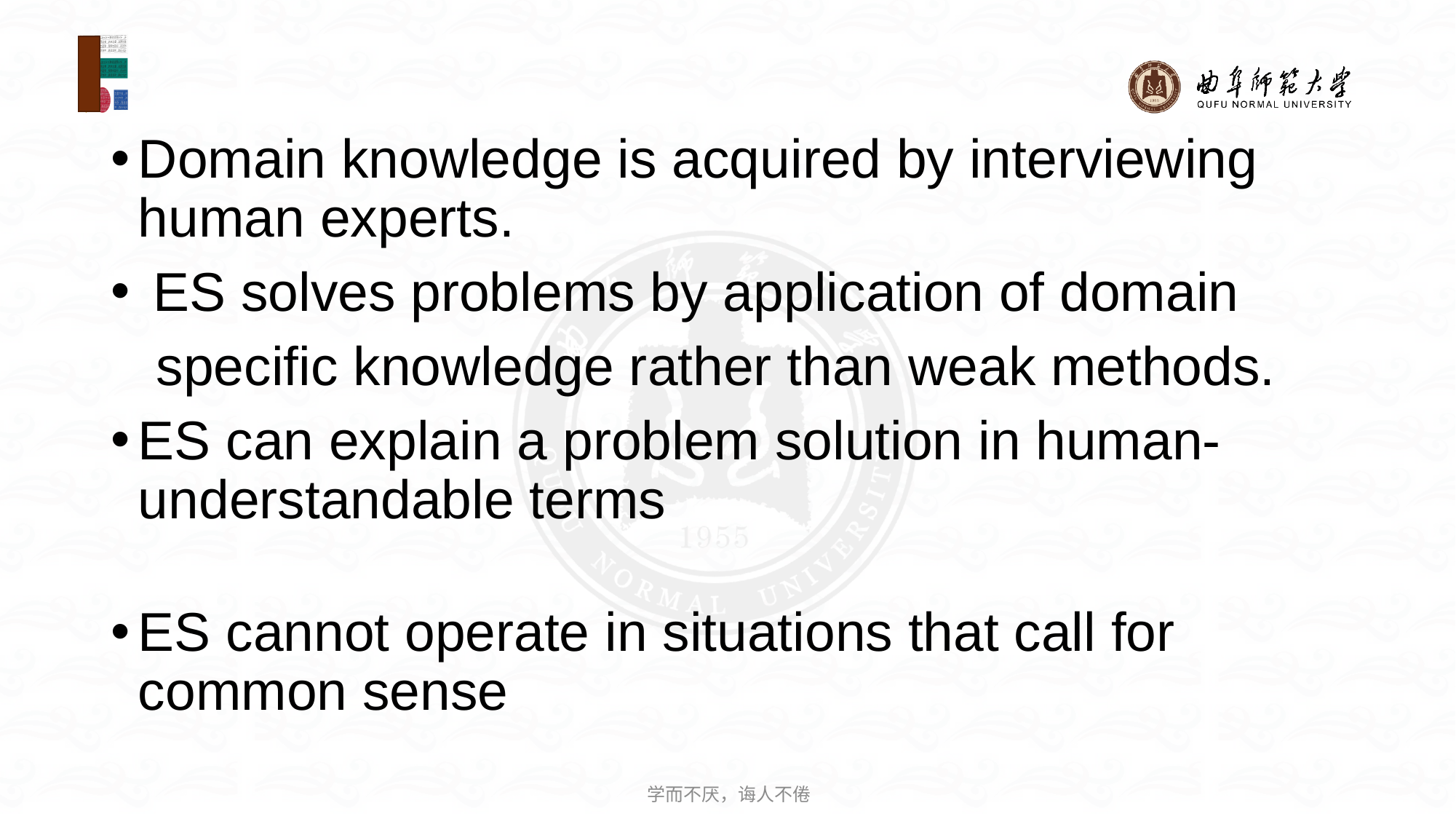

Domain knowledge is acquired by interviewing human experts.
 ES solves problems by application of domain
   specific knowledge rather than weak methods.
ES can explain a problem solution in human-understandable terms
ES cannot operate in situations that call for common sense
学而不厌，诲人不倦
16